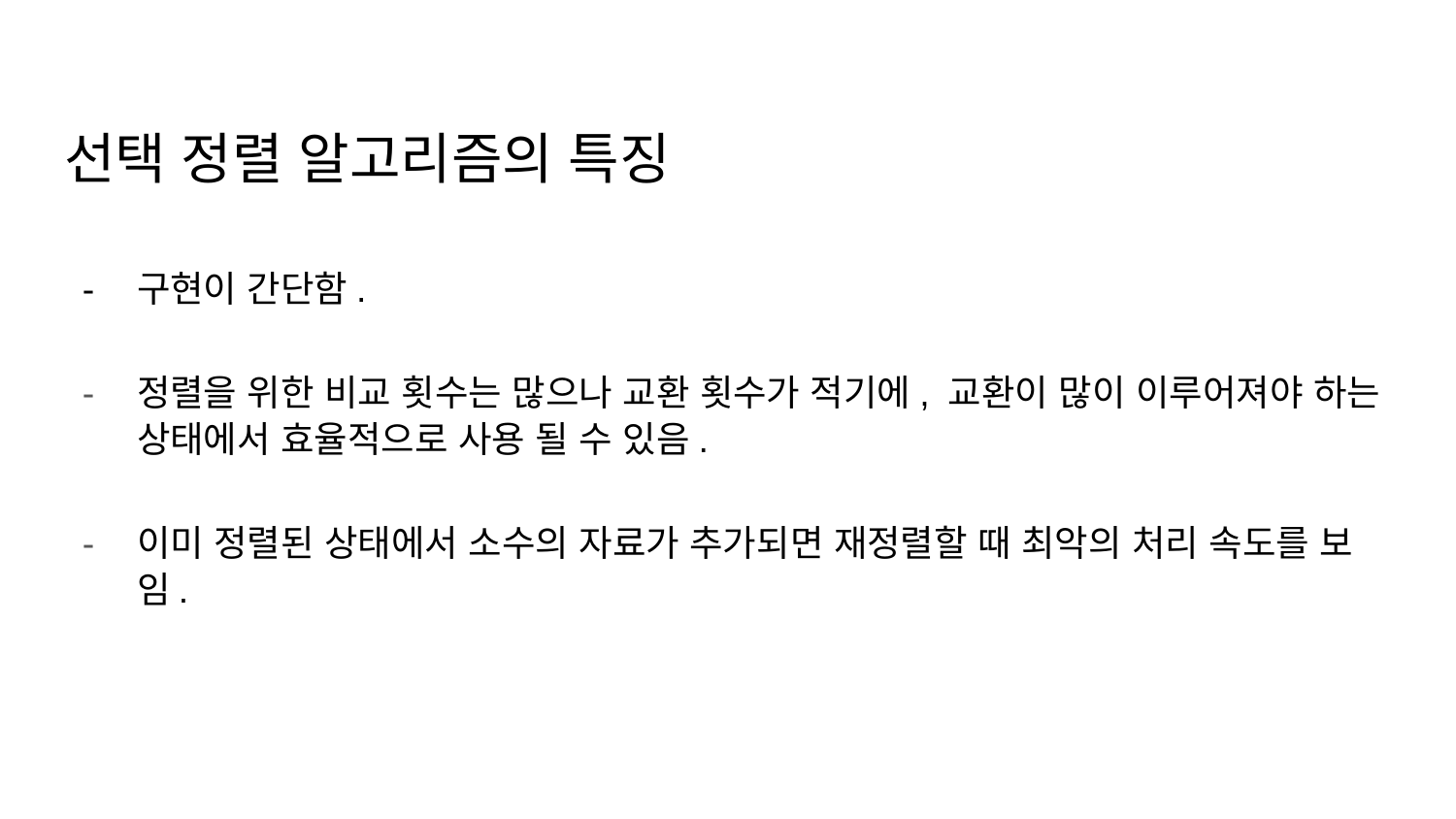

# 선택 정렬 알고리즘의 특징

구현이 간단함.

정렬을 위한 비교 횟수는 많으나 교환 횟수가 적기에, 교환이 많이 이루어져야 하는 상태에서 효율적으로 사용 될 수 있음.

이미 정렬된 상태에서 소수의 자료가 추가되면 재정렬할 때 최악의 처리 속도를 보임.